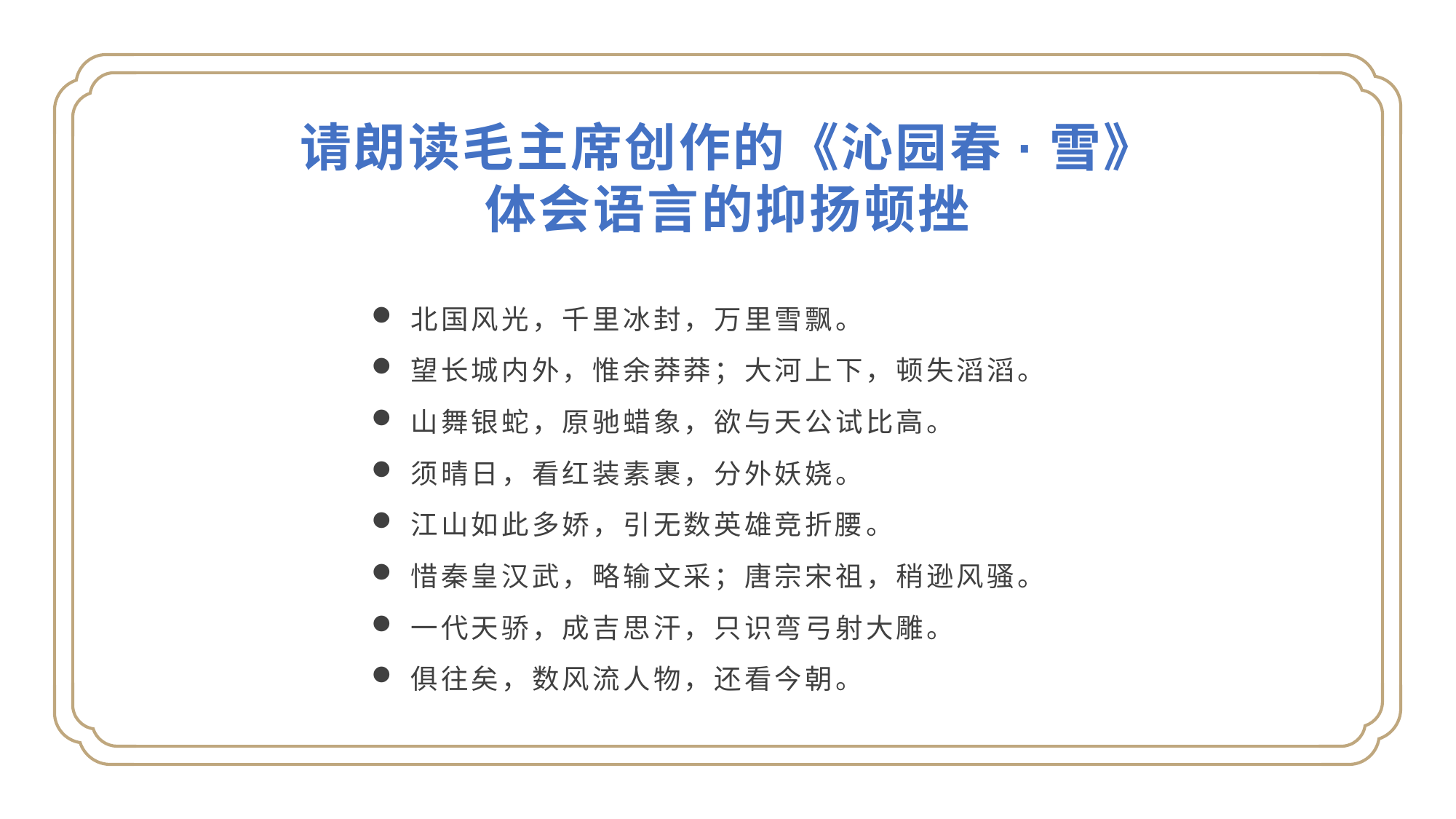

请朗读毛主席创作的《沁园春·雪》
体会语言的抑扬顿挫
北国风光，千里冰封，万里雪飘。
望长城内外，惟余莽莽；大河上下，顿失滔滔。
山舞银蛇，原驰蜡象，欲与天公试比高。
须晴日，看红装素裹，分外妖娆。
江山如此多娇，引无数英雄竞折腰。
惜秦皇汉武，略输文采；唐宗宋祖，稍逊风骚。
一代天骄，成吉思汗，只识弯弓射大雕。
俱往矣，数风流人物，还看今朝。